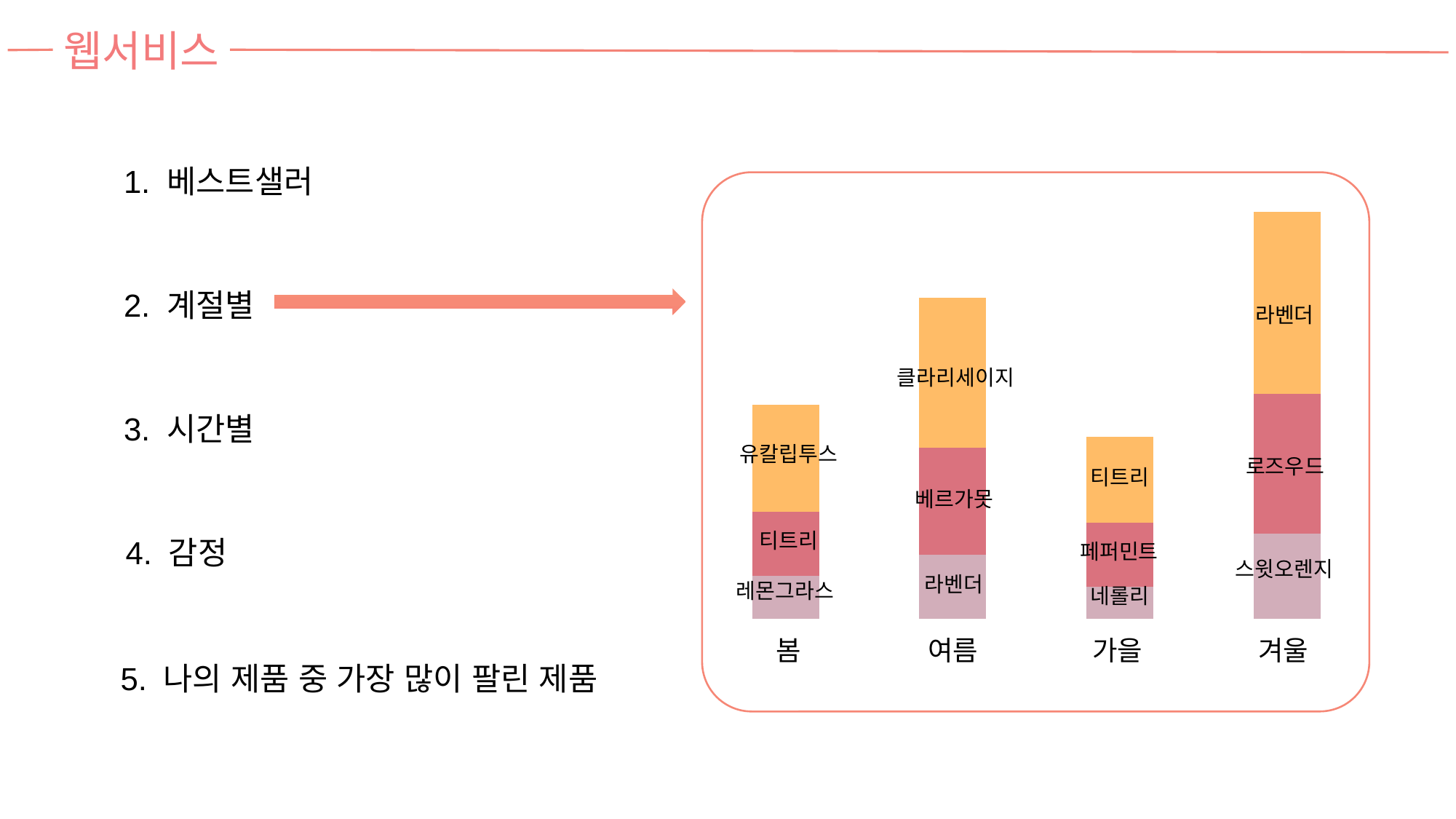

웹서비스
1. 베스트샐러

### Chart

| Category | 계열 1 | 계열 2 | 계열 3 |
|---|---|---|---|
| 항목 1 | 4.0 | 6.0 | 10.0 |
| 항목 2 | 6.0 | 10.0 | 14.0 |
| 항목 3 | 3.0 | 6.0 | 8.0 |
| 항목 4 | 8.0 | 13.0 | 17.0 |
라벤더
클라리세이지
유칼립투스
로즈우드
티트리
베르가못
티트리
페퍼민트
스윗오렌지
라벤더
레몬그라스
네롤리
봄
여름
가을
겨울
2. 계절별

3. 시간별
4. 감정
5. 나의 제품 중 가장 많이 팔린 제품